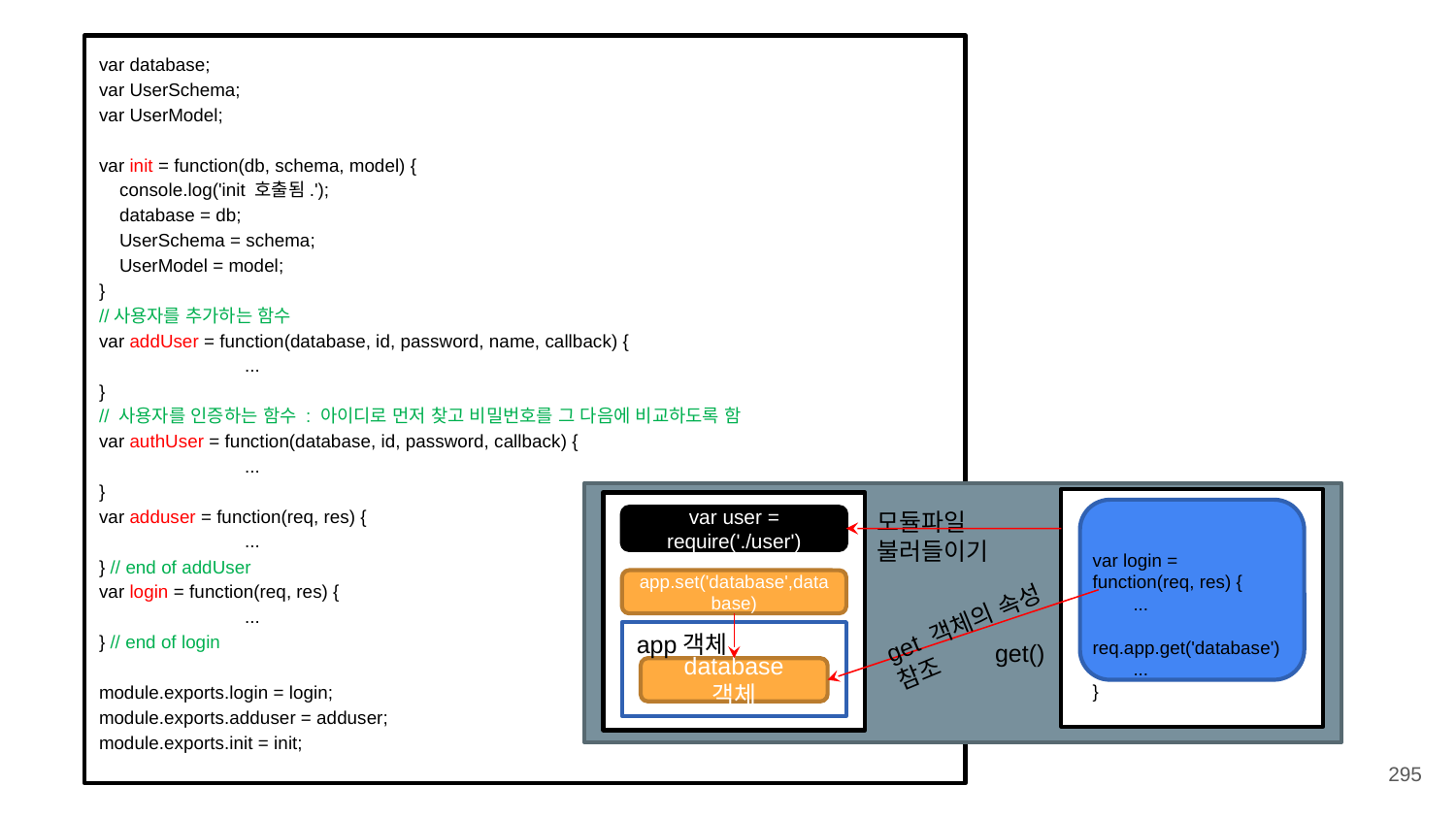

var database;
var UserSchema;
var UserModel;

var init = function(db, schema, model) {
    console.log('init 호출됨.');
    database = db;
    UserSchema = schema;
    UserModel = model;
}
//사용자를 추가하는 함수
var addUser = function(database, id, password, name, callback) {
	...
}
// 사용자를 인증하는 함수 : 아이디로 먼저 찾고 비밀번호를 그 다음에 비교하도록 함
var authUser = function(database, id, password, callback) {
	...
}
var adduser = function(req, res) {
	...
} // end of addUser
var login = function(req, res) {
	...
} // end of login

module.exports.login = login;
module.exports.adduser = adduser;
module.exports.init = init;

모듈파일 불러들이기
var user = require('./user')
var login = function(req, res) {
        ...
        req.app.get('database')
        ...
}
app.set('database',database)
get 객체의 속성 참조
app객체

get()
database 객체
295